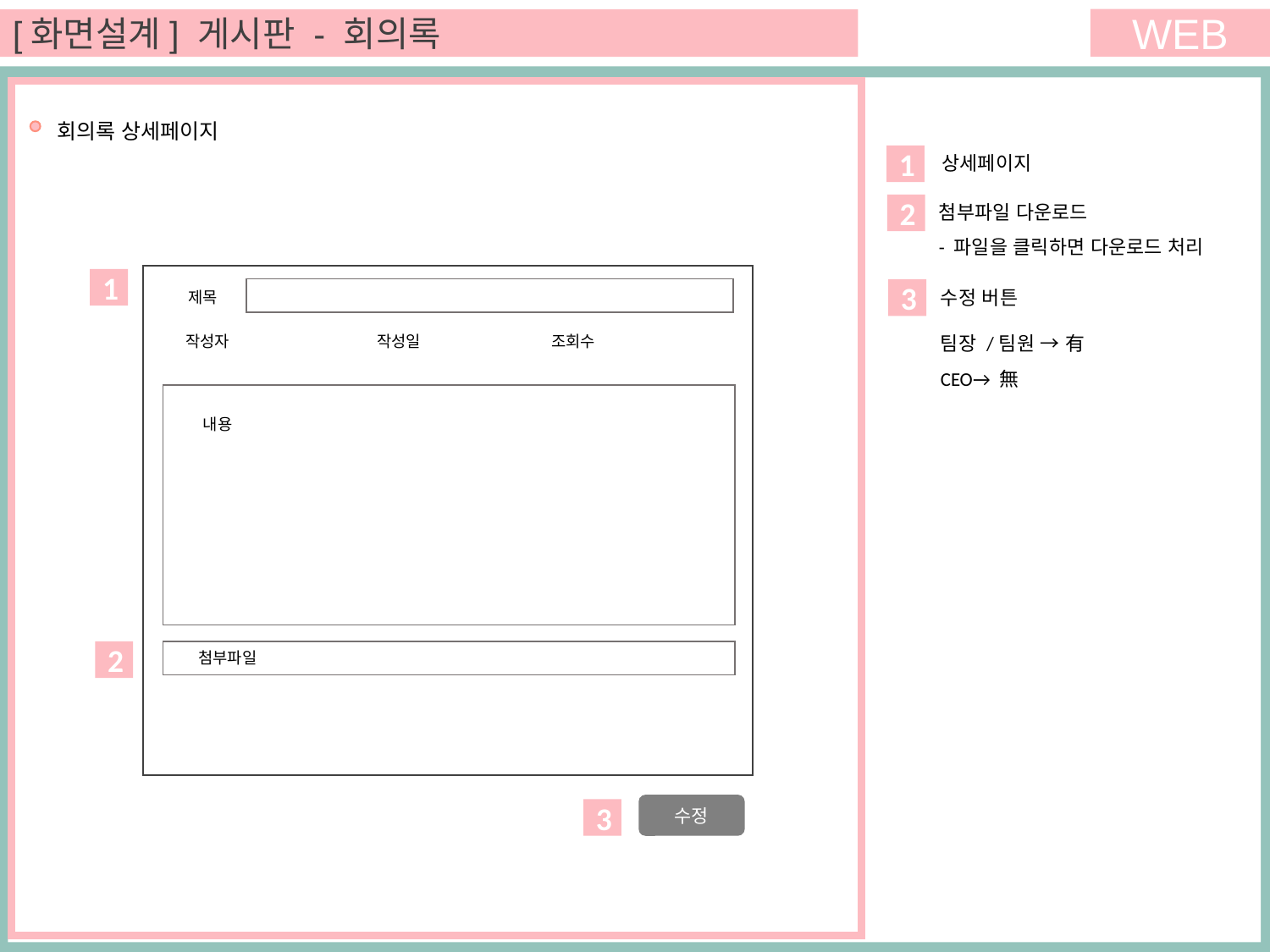

WEB
[화면설계] 게시판 - 회의록

 회의록 상세페이지

상세페이지
1
첨부파일 다운로드
- 파일을 클릭하면 다운로드 처리
2

1

3
수정 버튼
제목
팀장 /팀원 → 有
CEO→ 無
작성자
작성일
조회수

내용
2

첨부파일
수정
3